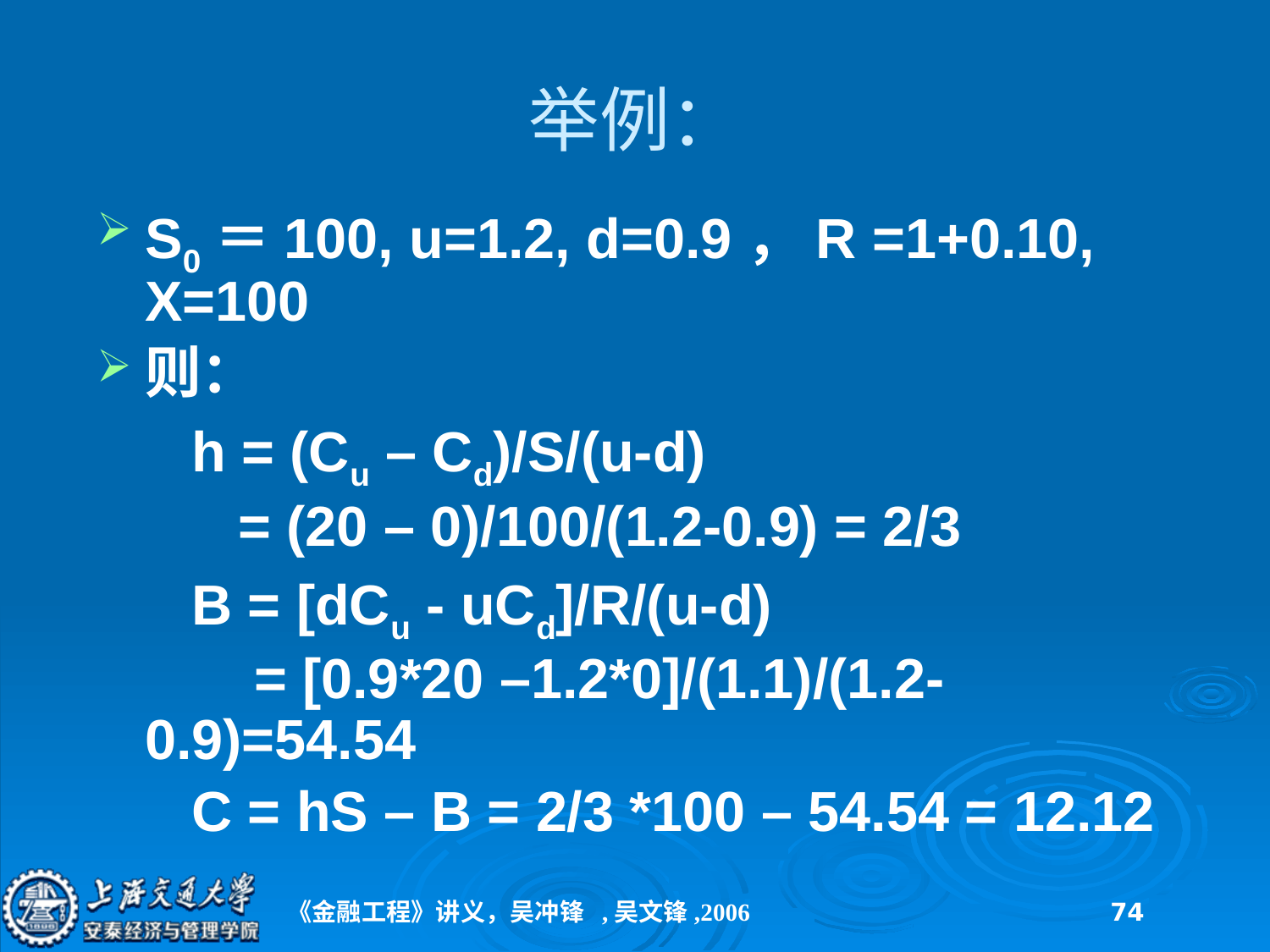

# 举例：
S0＝100, u=1.2, d=0.9，R =1+0.10, X=100
则：
      h = (Cu – Cd)/S/(u-d)
         = (20 – 0)/100/(1.2-0.9) = 2/3
      B = [dCu - uCd]/R/(u-d)
          = [0.9*20 –1.2*0]/(1.1)/(1.2-0.9)=54.54
      C = hS – B = 2/3 *100 – 54.54 = 12.12